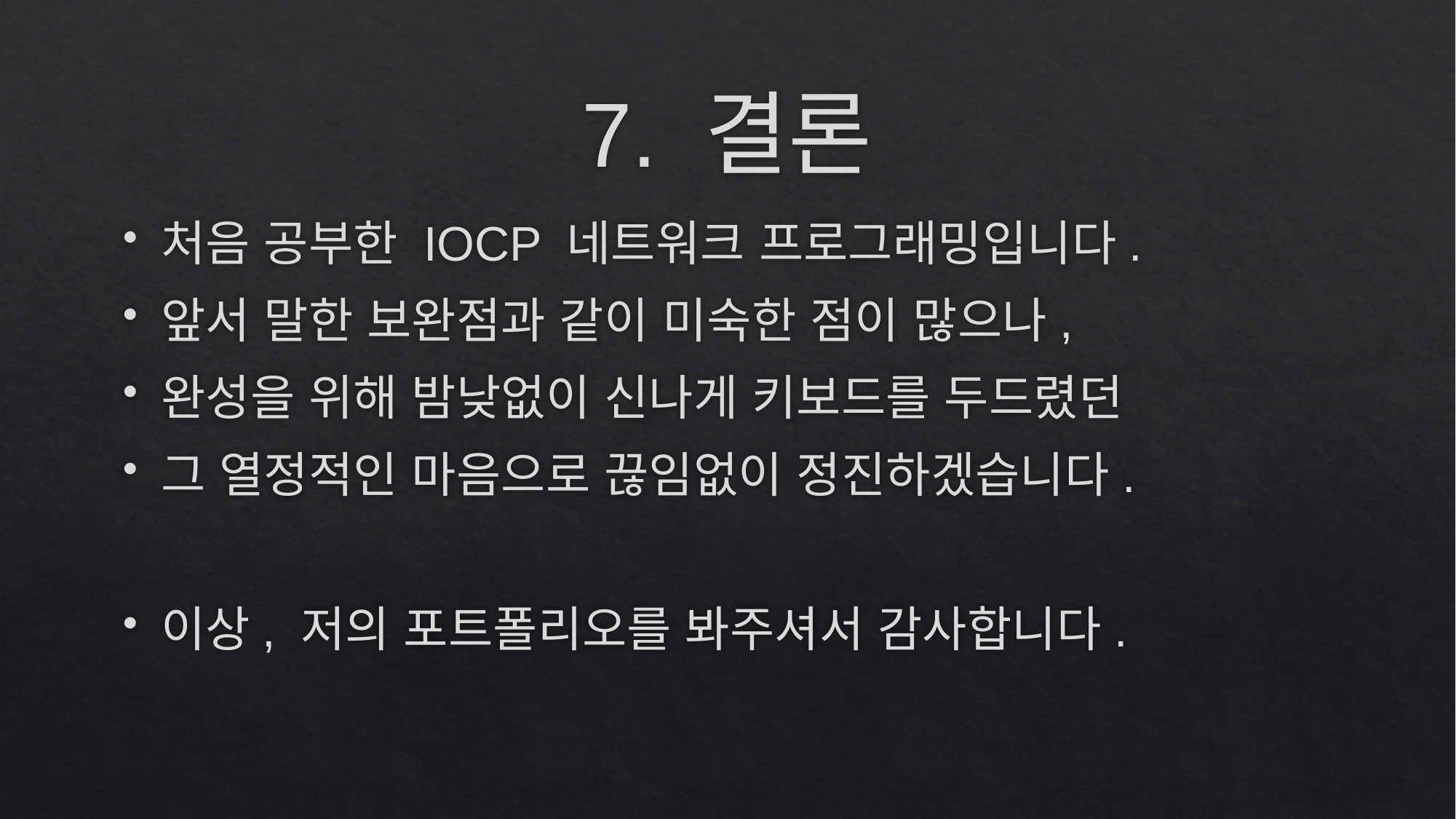

# 7. 결론
처음 공부한 IOCP 네트워크 프로그래밍입니다.
앞서 말한 보완점과 같이 미숙한 점이 많으나,
완성을 위해 밤낮없이 신나게 키보드를 두드렸던
그 열정적인 마음으로 끊임없이 정진하겠습니다.

이상, 저의 포트폴리오를 봐주셔서 감사합니다.